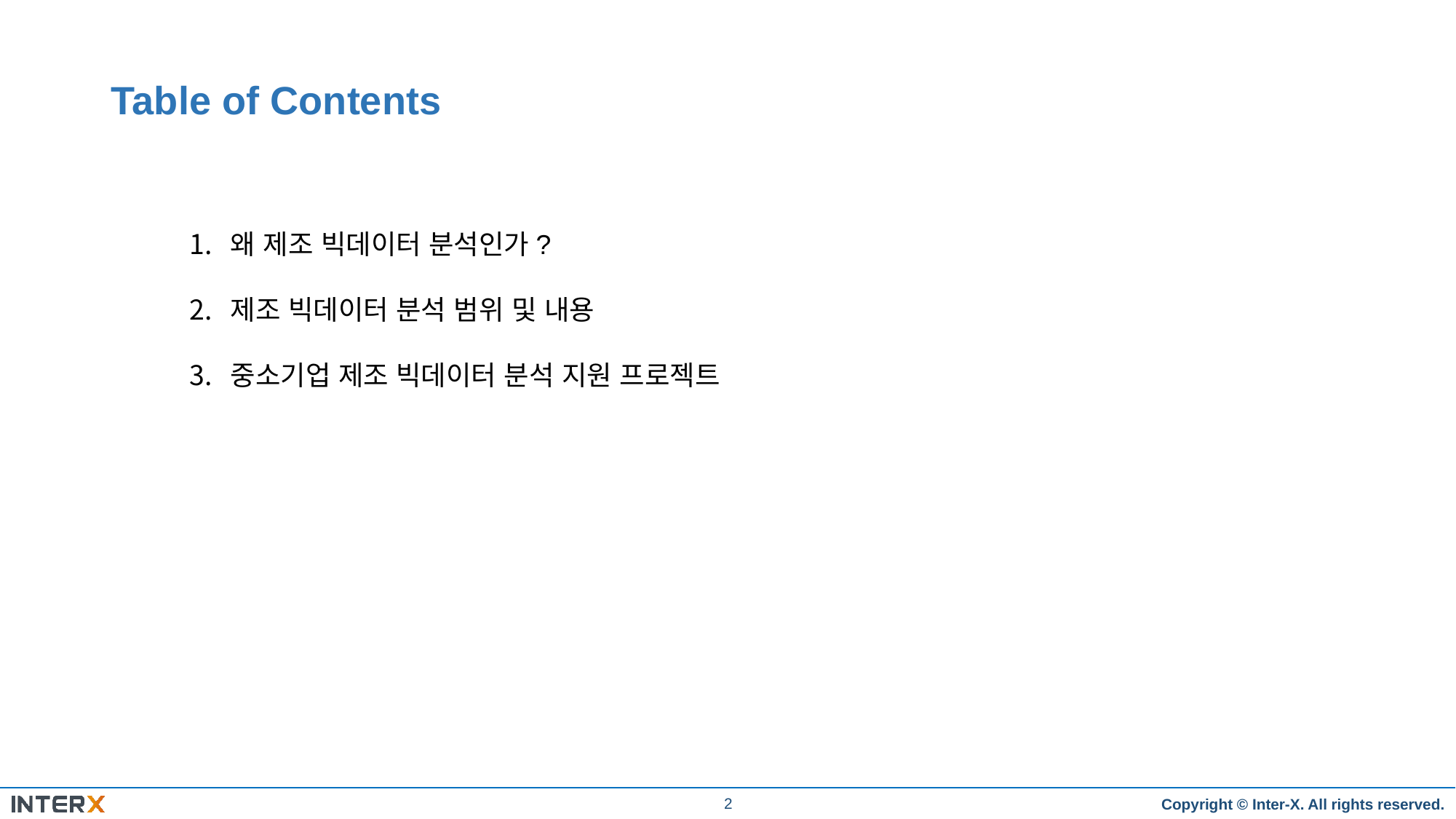

왜 제조 빅데이터 분석인가?
제조 빅데이터 분석 범위 및 내용
중소기업 제조 빅데이터 분석 지원 프로젝트